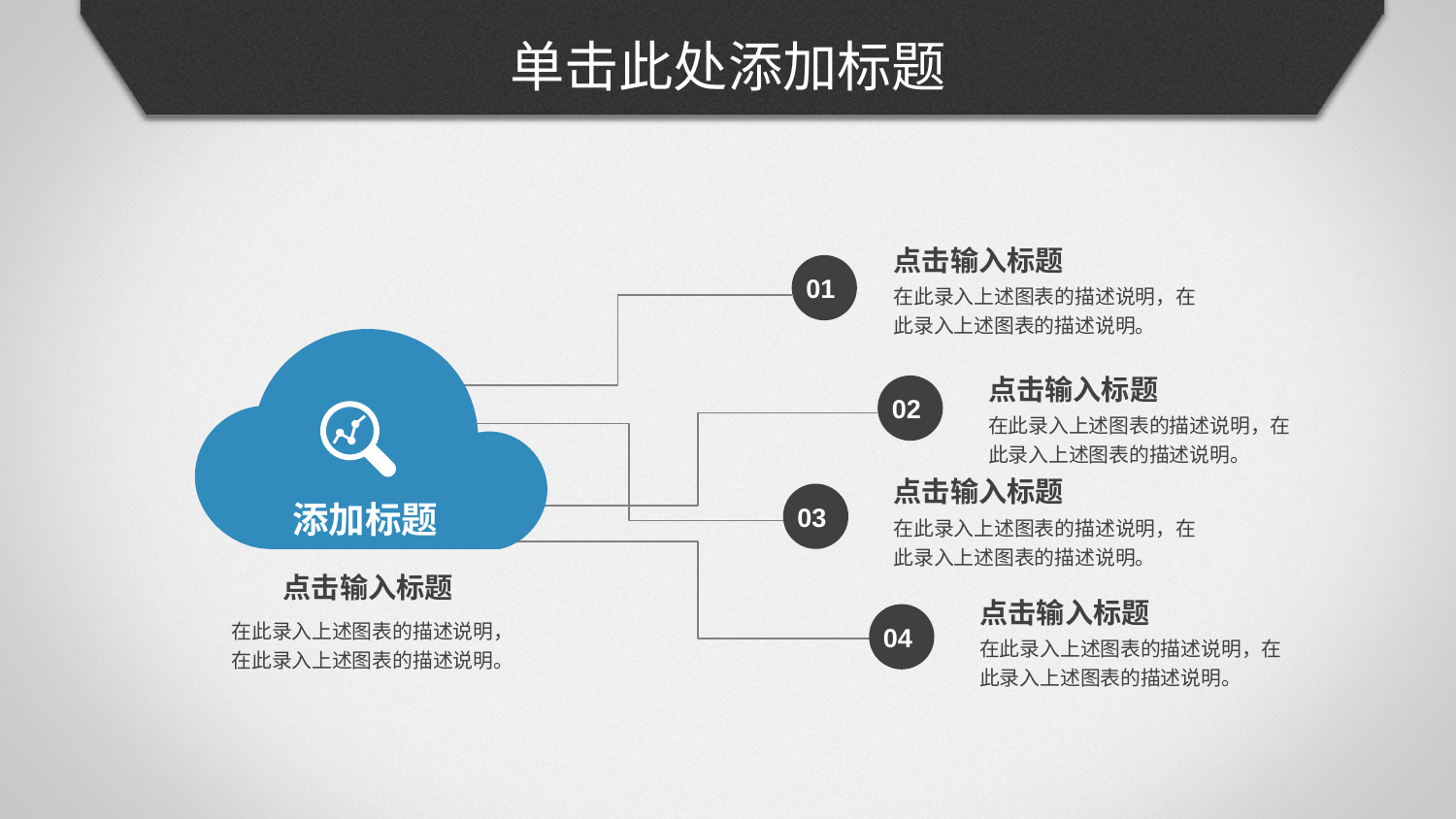

# 单击此处添加标题
点击输入标题

01
在此录入上述图表的描述说明，在此录入上述图表的描述说明。

点击输入标题

02

在此录入上述图表的描述说明，在此录入上述图表的描述说明。
点击输入标题

添加标题
03
在此录入上述图表的描述说明，在此录入上述图表的描述说明。
点击输入标题
点击输入标题

在此录入上述图表的描述说明，在此录入上述图表的描述说明。
04
在此录入上述图表的描述说明，在此录入上述图表的描述说明。